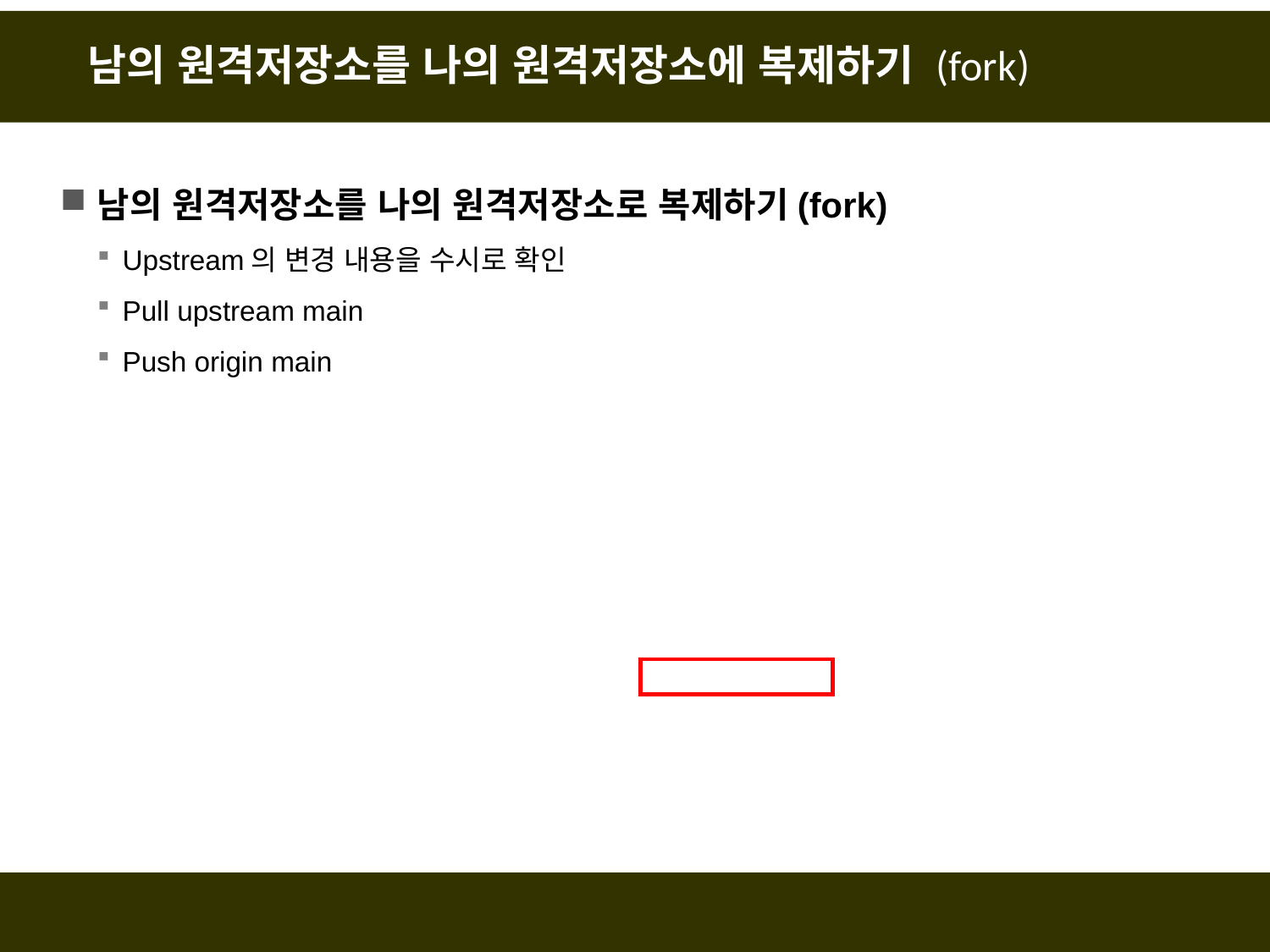

# 남의 원격저장소를 나의 원격저장소에 복제하기 (fork)
남의 원격저장소를 나의 원격저장소로 복제하기(fork)
Upstream의 변경 내용을 수시로 확인
Pull upstream main
Push origin main